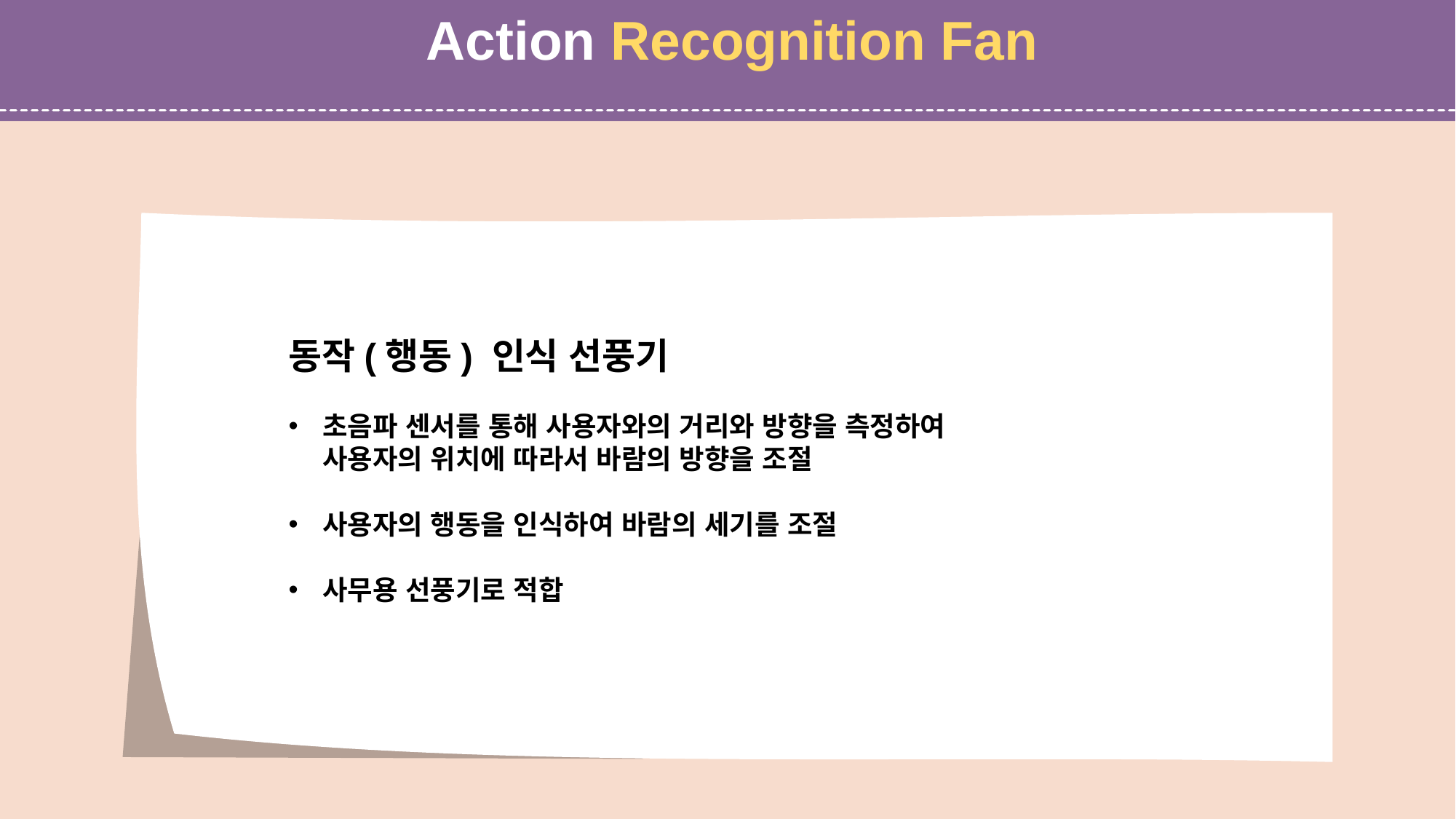

Action Recognition Fan

동작(행동) 인식 선풍기

초음파 센서를 통해 사용자와의 거리와 방향을 측정하여 사용자의 위치에 따라서 바람의 방향을 조절

사용자의 행동을 인식하여 바람의 세기를 조절

사무용 선풍기로 적합